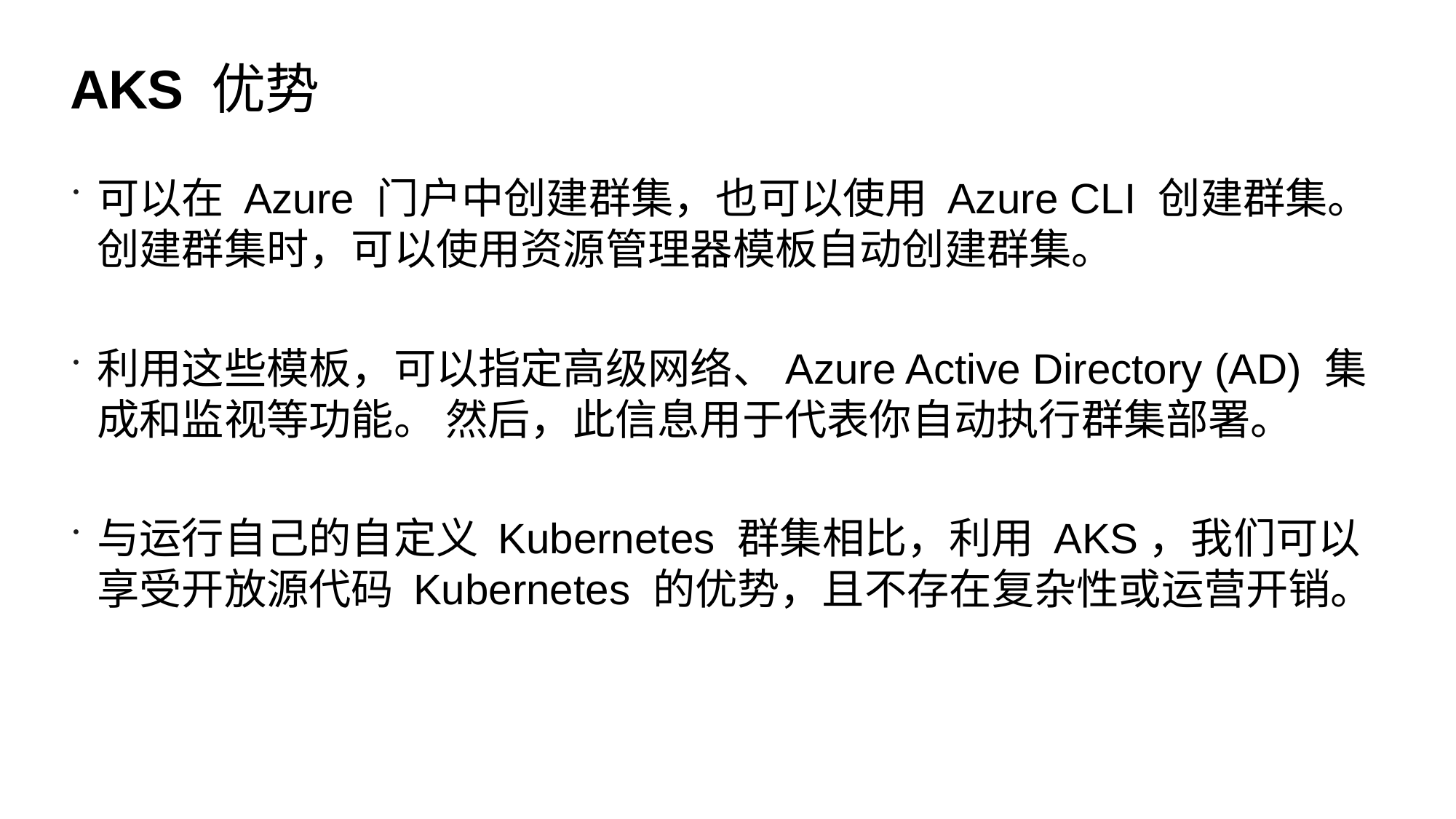

# AKS 优势
可以在 Azure 门户中创建群集，也可以使用 Azure CLI 创建群集。 创建群集时，可以使用资源管理器模板自动创建群集。

利用这些模板，可以指定高级网络、Azure Active Directory (AD) 集成和监视等功能。 然后，此信息用于代表你自动执行群集部署。

与运行自己的自定义 Kubernetes 群集相比，利用 AKS，我们可以享受开放源代码 Kubernetes 的优势，且不存在复杂性或运营开销。